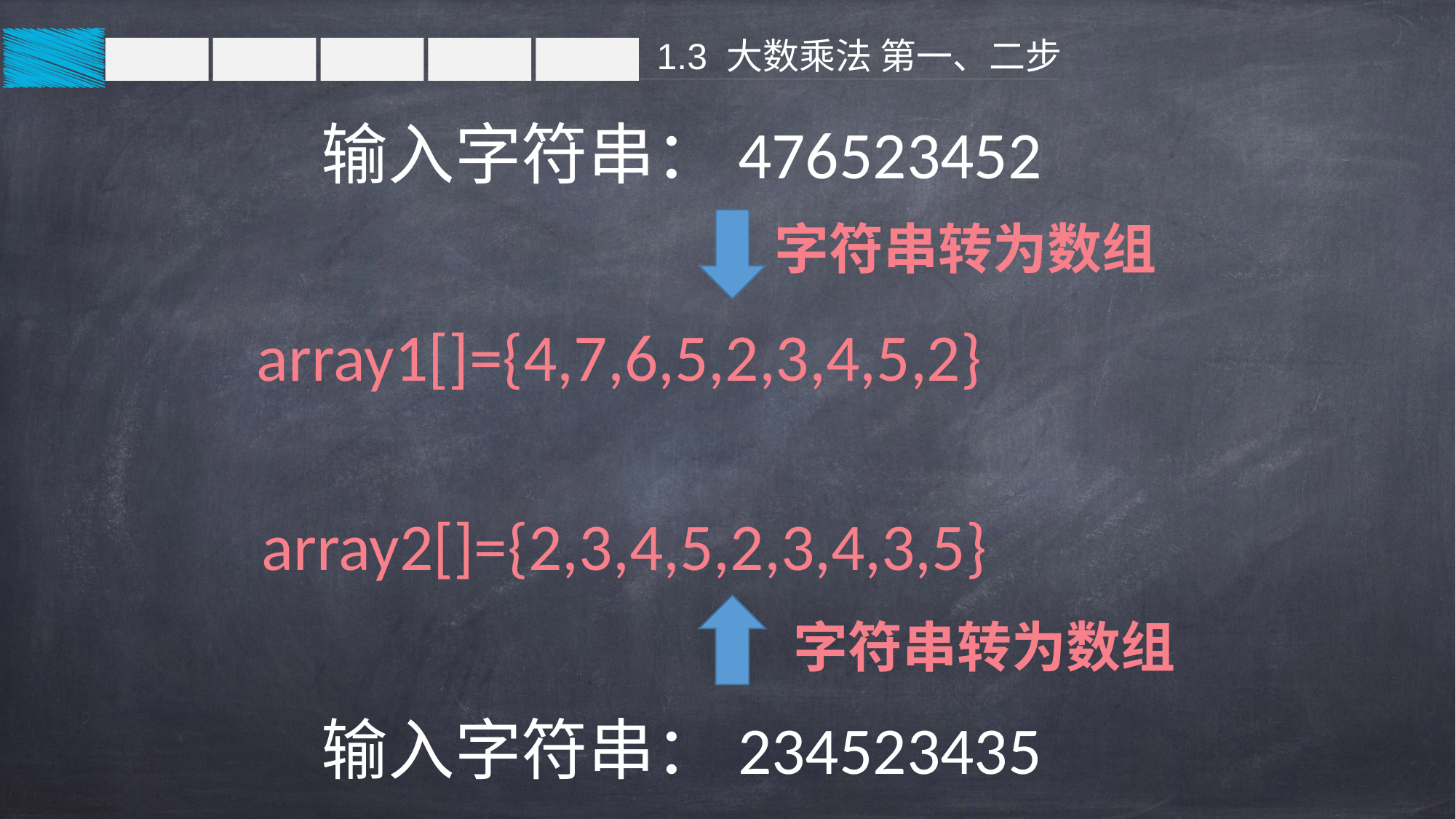

1.3 大数乘法 第一、二步

输入字符串：476523452

字符串转为数组

array1[]={4,7,6,5,2,3,4,5,2}

array2[]={2,3,4,5,2,3,4,3,5}

字符串转为数组
输入字符串：234523435